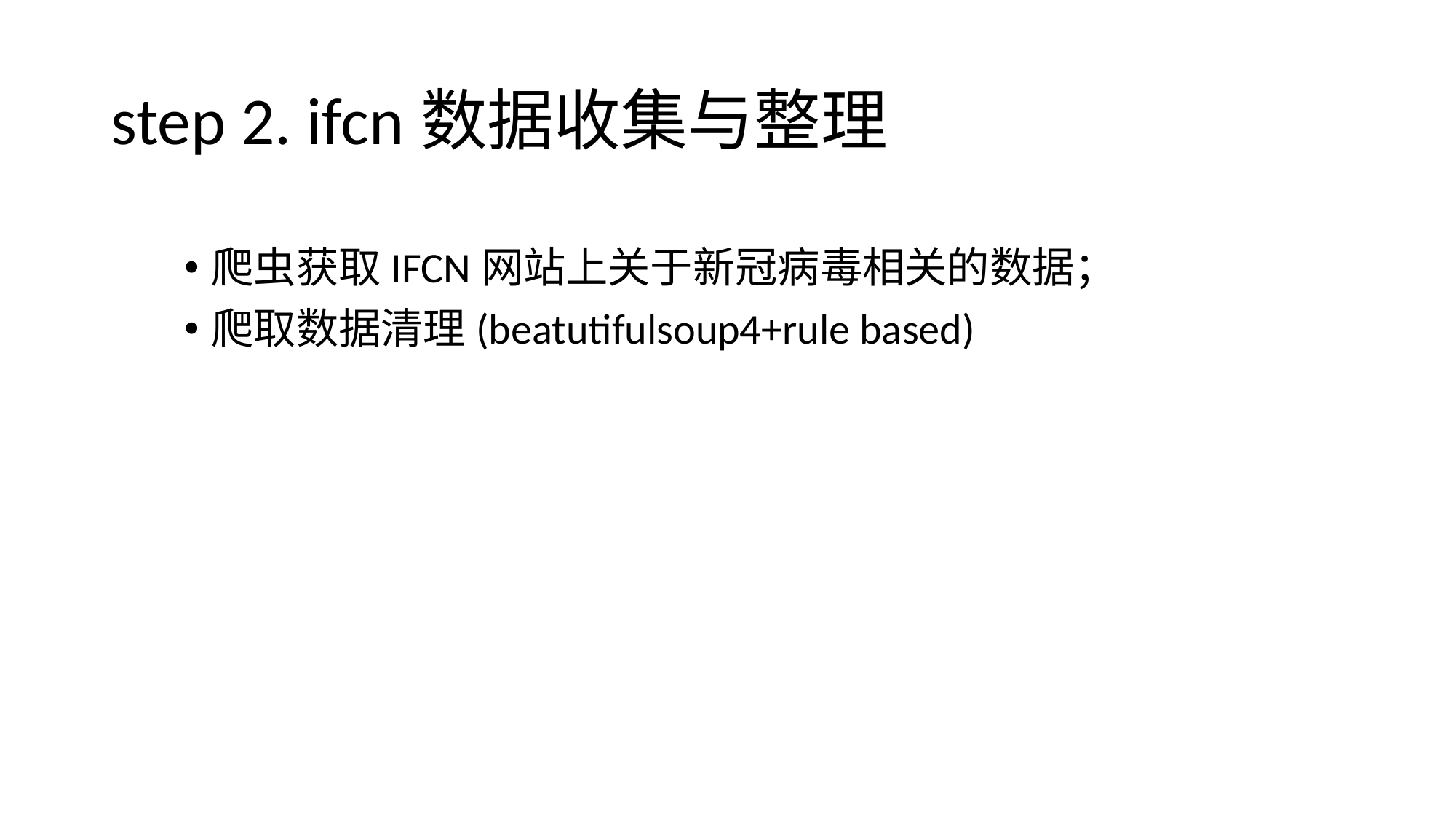

# step 2. ifcn数据收集与整理
爬虫获取IFCN网站上关于新冠病毒相关的数据；
爬取数据清理(beatutifulsoup4+rule based)